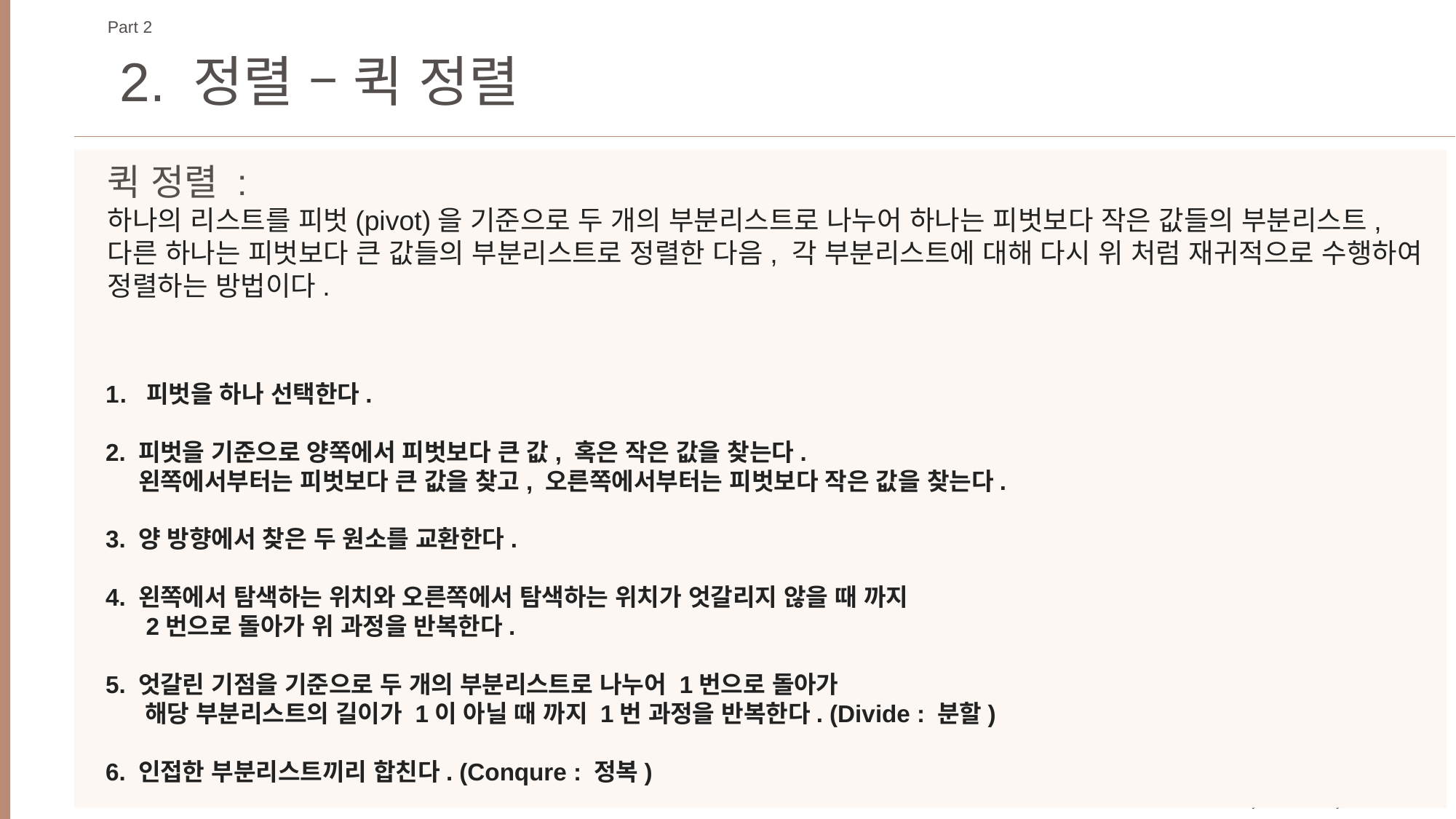

Part 2
2. 정렬 – 퀵 정렬

퀵 정렬 :
하나의 리스트를 피벗(pivot)을 기준으로 두 개의 부분리스트로 나누어 하나는 피벗보다 작은 값들의 부분리스트, 다른 하나는 피벗보다 큰 값들의 부분리스트로 정렬한 다음, 각 부분리스트에 대해 다시 위 처럼 재귀적으로 수행하여 정렬하는 방법이다.

피벗을 하나 선택한다.

2. 피벗을 기준으로 양쪽에서 피벗보다 큰 값, 혹은 작은 값을 찾는다.
    왼쪽에서부터는 피벗보다 큰 값을 찾고, 오른쪽에서부터는 피벗보다 작은 값을 찾는다.

3. 양 방향에서 찾은 두 원소를 교환한다.

4. 왼쪽에서 탐색하는 위치와 오른쪽에서 탐색하는 위치가 엇갈리지 않을 때 까지
      2번으로 돌아가 위 과정을 반복한다.

5. 엇갈린 기점을 기준으로 두 개의 부분리스트로 나누어 1번으로 돌아가
     해당 부분리스트의 길이가 1이 아닐 때 까지 1번 과정을 반복한다. (Divide : 분할)

6. 인접한 부분리스트끼리 합친다. (Conqure : 정복)